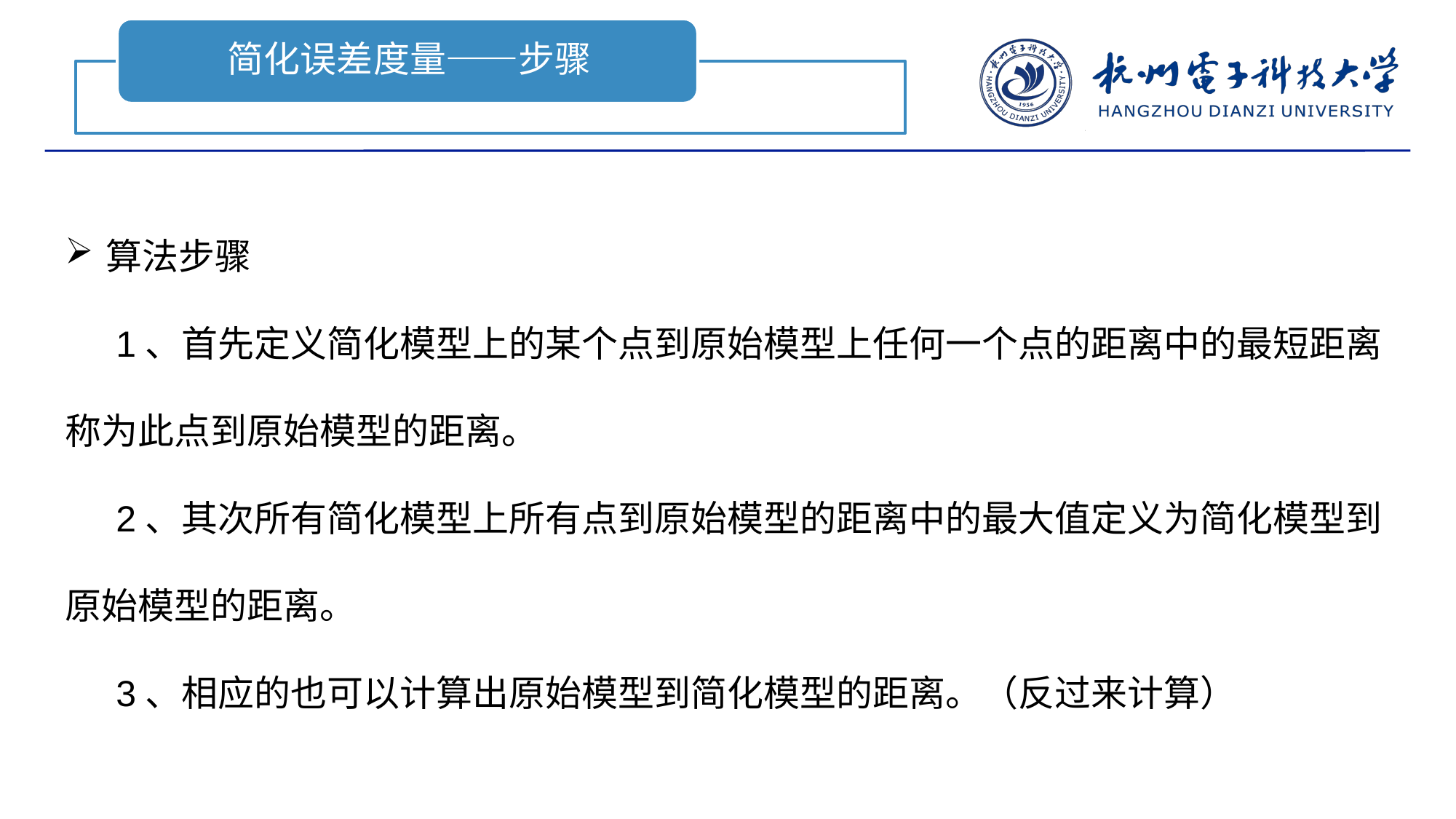

简化误差度量——步骤
算法步骤
     1、首先定义简化模型上的某个点到原始模型上任何一个点的距离中的最短距离称为此点到原始模型的距离。
     2、其次所有简化模型上所有点到原始模型的距离中的最大值定义为简化模型到原始模型的距离。
     3、相应的也可以计算出原始模型到简化模型的距离。（反过来计算）